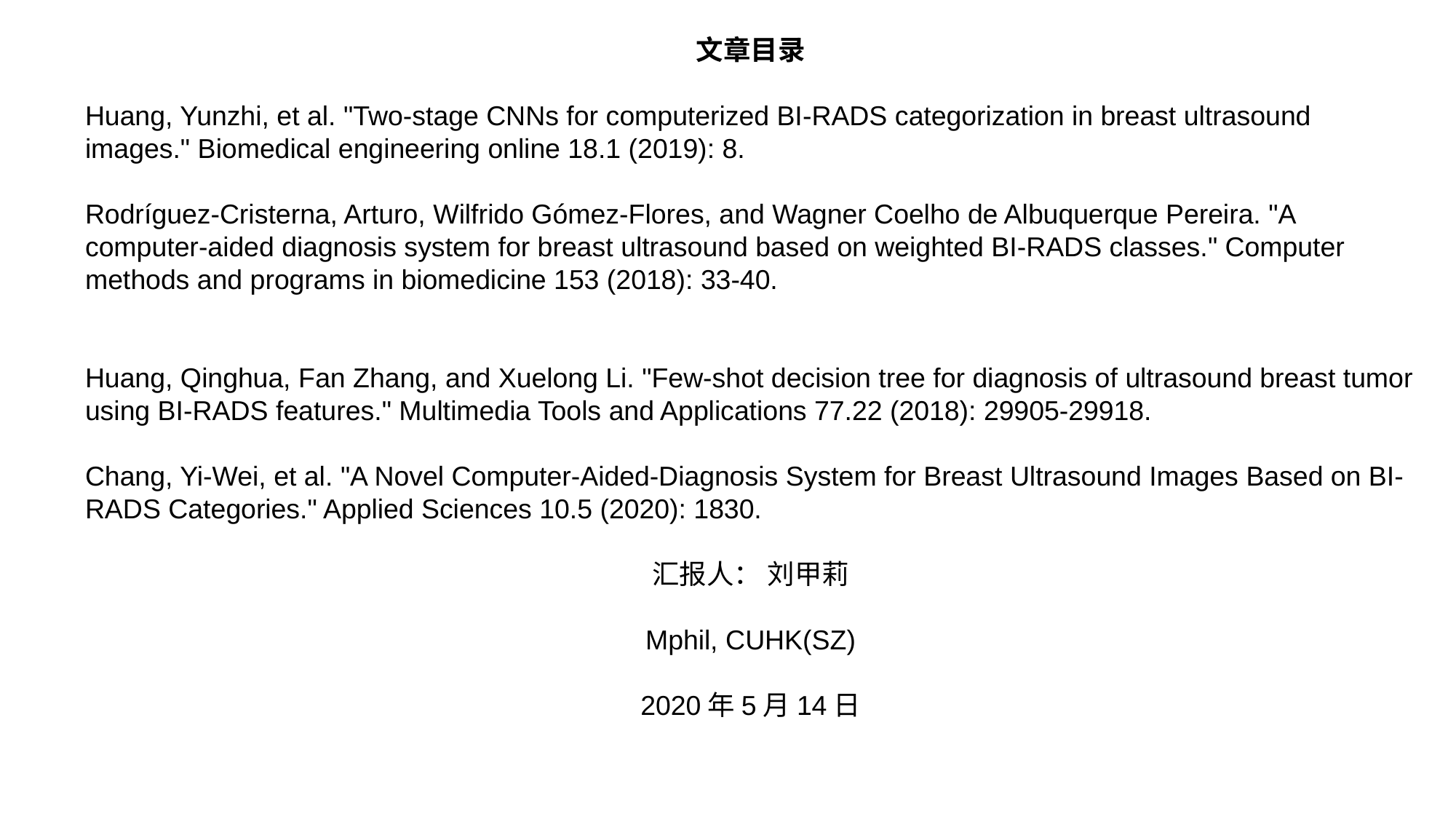

文章目录

Huang, Yunzhi, et al. "Two-stage CNNs for computerized BI-RADS categorization in breast ultrasound images." Biomedical engineering online 18.1 (2019): 8.

Rodríguez-Cristerna, Arturo, Wilfrido Gómez-Flores, and Wagner Coelho de Albuquerque Pereira. "A computer-aided diagnosis system for breast ultrasound based on weighted BI-RADS classes." Computer methods and programs in biomedicine 153 (2018): 33-40.

Huang, Qinghua, Fan Zhang, and Xuelong Li. "Few-shot decision tree for diagnosis of ultrasound breast tumor using BI-RADS features." Multimedia Tools and Applications 77.22 (2018): 29905-29918.

Chang, Yi-Wei, et al. "A Novel Computer-Aided-Diagnosis System for Breast Ultrasound Images Based on BI-RADS Categories." Applied Sciences 10.5 (2020): 1830.

汇报人： 刘甲莉

Mphil, CUHK(SZ)

2020年5月14日